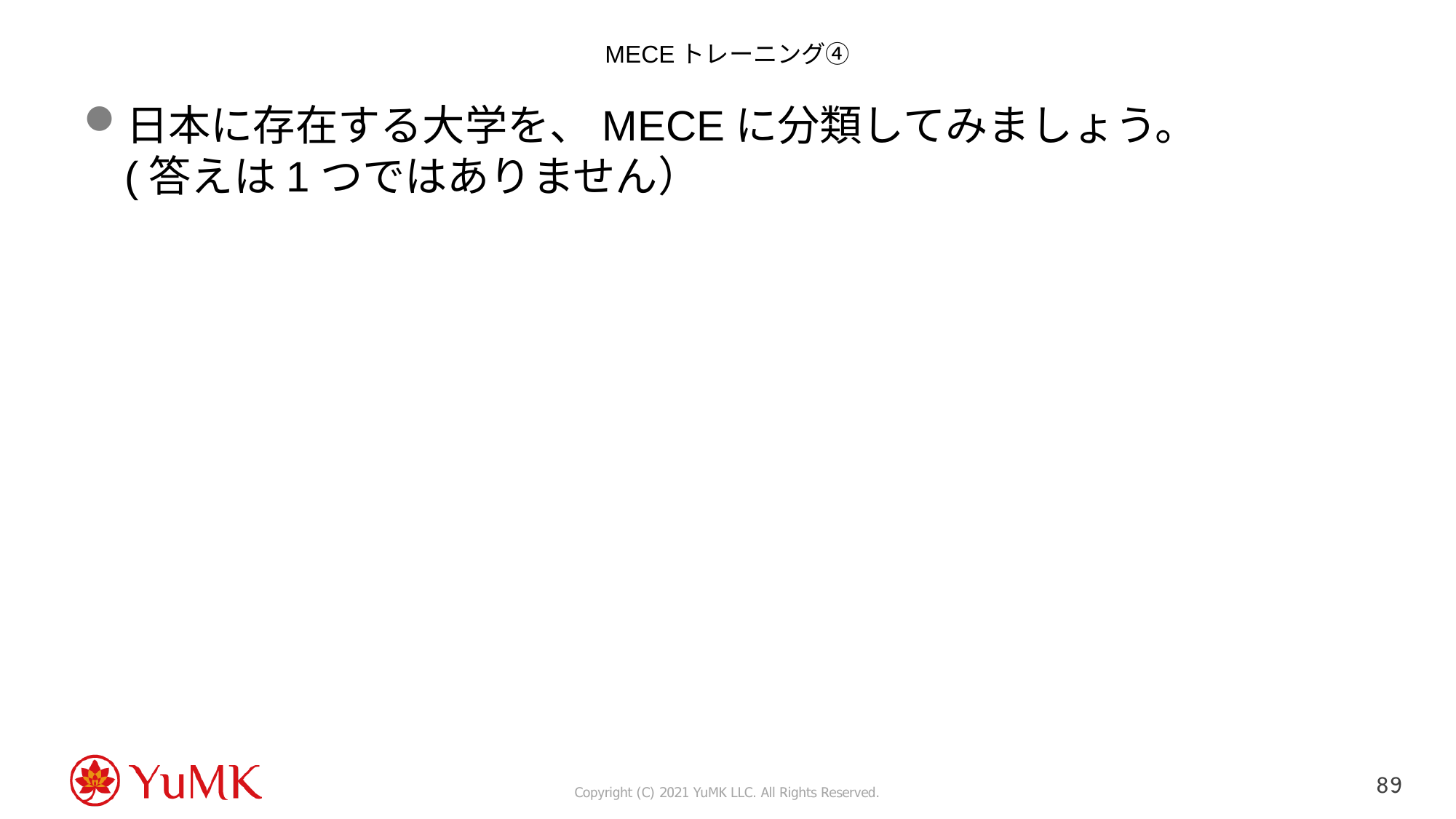

# MECEトレーニング④
日本に存在する大学を、MECEに分類してみましょう。
(答えは1つではありません）
89